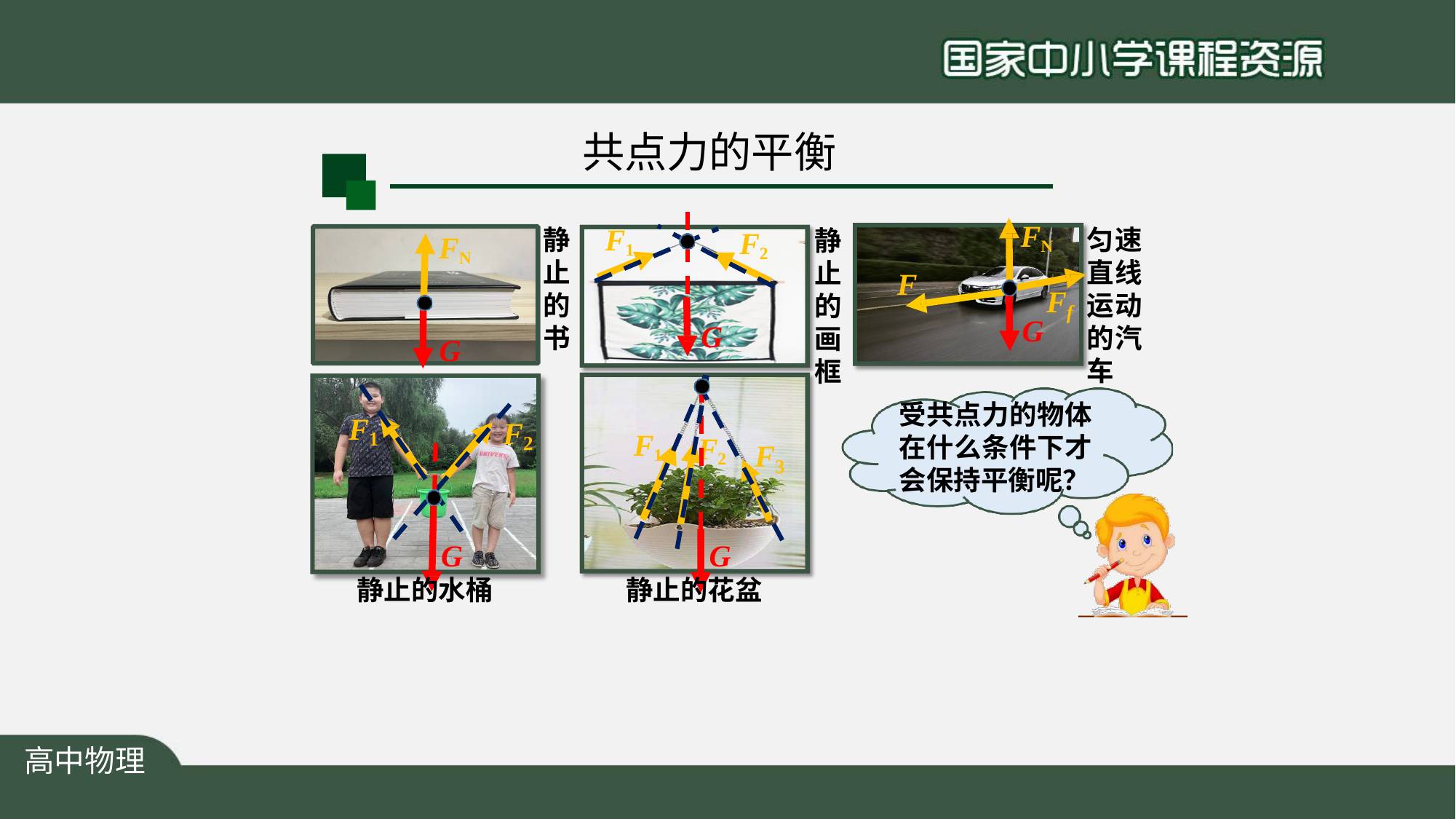

# 共点力的平衡

FN

F1

静 止 的 书

匀速 直线 运动 的汽 车
静 止 的 画 框
F2

FN

F

F

f

G
G
G

受共点力的物体 在什么条件下才 会保持平衡呢？

F
F

F1
1
F2
2
F

3

G
静止的水桶
G
静止的花盆
高中物理